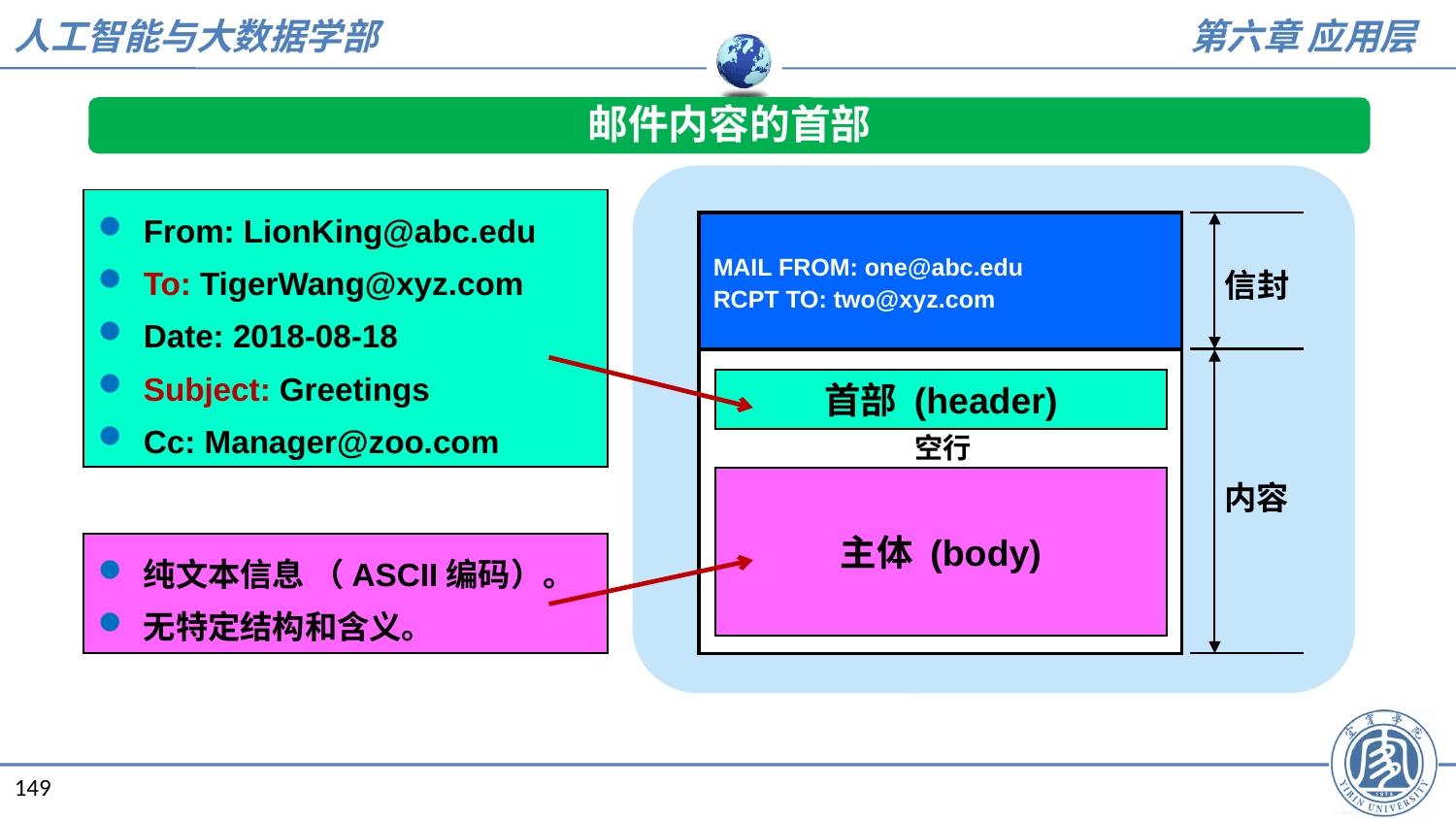

邮件内容的首部

From: LionKing@abc.edu
To: TigerWang@xyz.com
Date: 2018-08-18
Subject: Greetings
Cc: Manager@zoo.com
MAIL FROM: one@abc.edu
RCPT TO: two@xyz.com
信封

首部 (header)
空行
主体 (body)
内容
纯文本信息 （ASCII编码）。
无特定结构和含义。
149